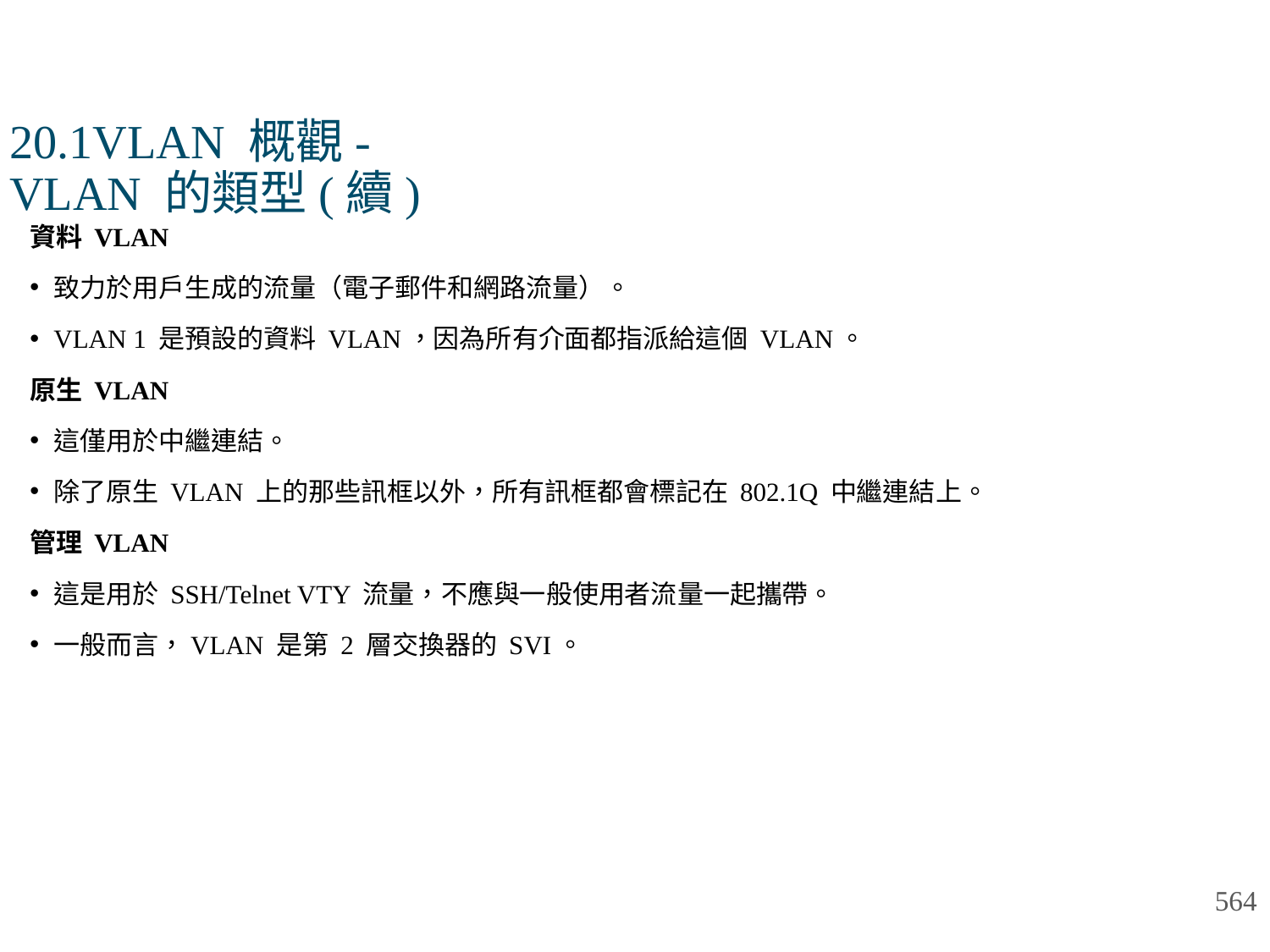

# 20.1VLAN 概觀- VLAN 的類型(續)
資料 VLAN
致力於用戶生成的流量（電子郵件和網路流量）。
VLAN 1 是預設的資料 VLAN，因為所有介面都指派給這個 VLAN。
原生 VLAN
這僅用於中繼連結。
除了原生 VLAN 上的那些訊框以外，所有訊框都會標記在 802.1Q 中繼連結上。
管理 VLAN
這是用於 SSH/Telnet VTY 流量，不應與一般使用者流量一起攜帶。
一般而言，VLAN 是第 2 層交換器的 SVI。

564